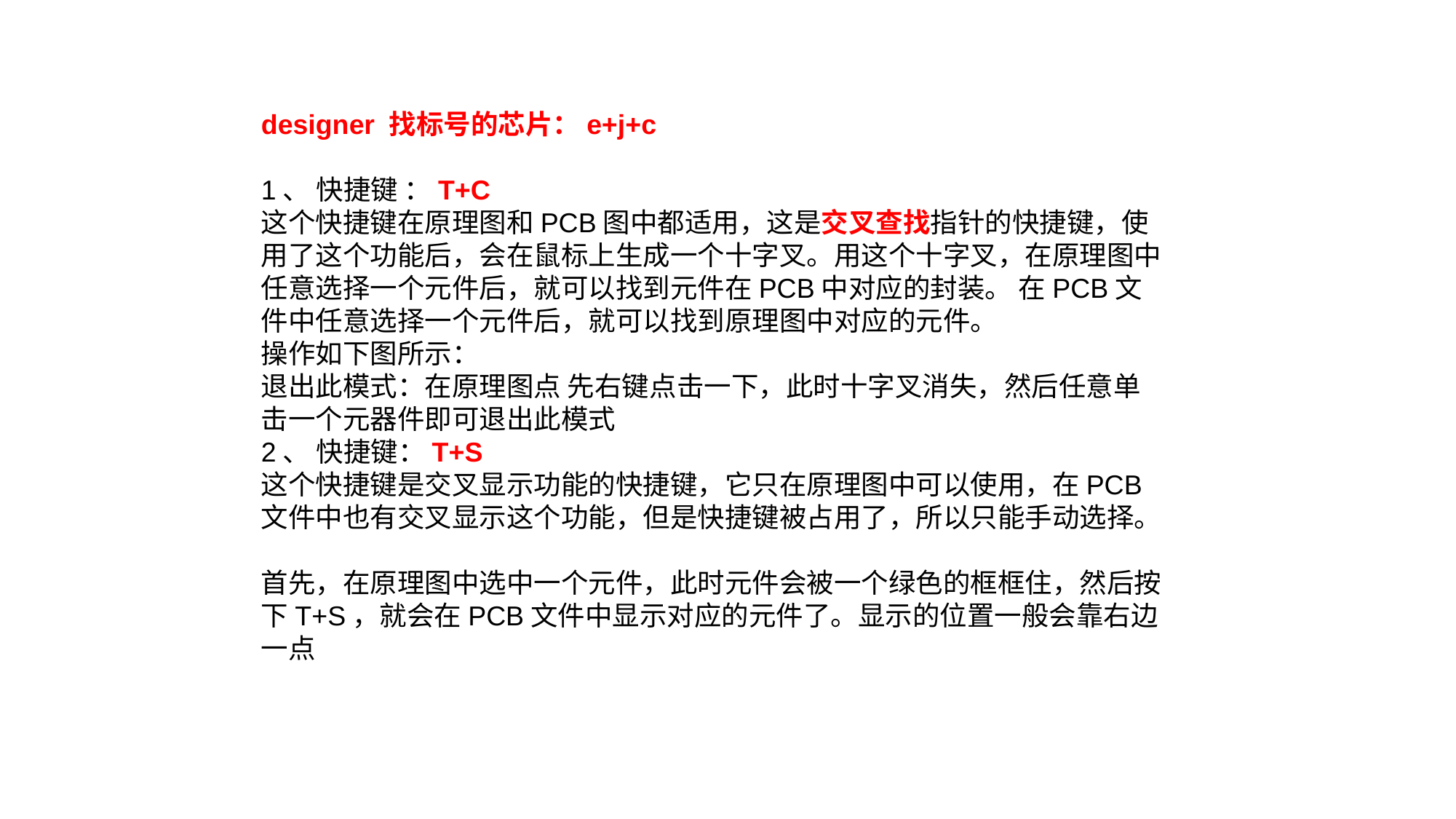

designer 找标号的芯片：e+j+c

1、 快捷键 ：T+C
这个快捷键在原理图和PCB图中都适用，这是交叉查找指针的快捷键，使用了这个功能后，会在鼠标上生成一个十字叉。用这个十字叉，在原理图中任意选择一个元件后，就可以找到元件在PCB中对应的封装。 在PCB文件中任意选择一个元件后，就可以找到原理图中对应的元件。
操作如下图所示：
退出此模式：在原理图点 先右键点击一下，此时十字叉消失，然后任意单击一个元器件即可退出此模式
2、 快捷键：T+S
这个快捷键是交叉显示功能的快捷键，它只在原理图中可以使用，在PCB文件中也有交叉显示这个功能，但是快捷键被占用了，所以只能手动选择。

首先，在原理图中选中一个元件，此时元件会被一个绿色的框框住，然后按下T+S，就会在PCB文件中显示对应的元件了。显示的位置一般会靠右边一点